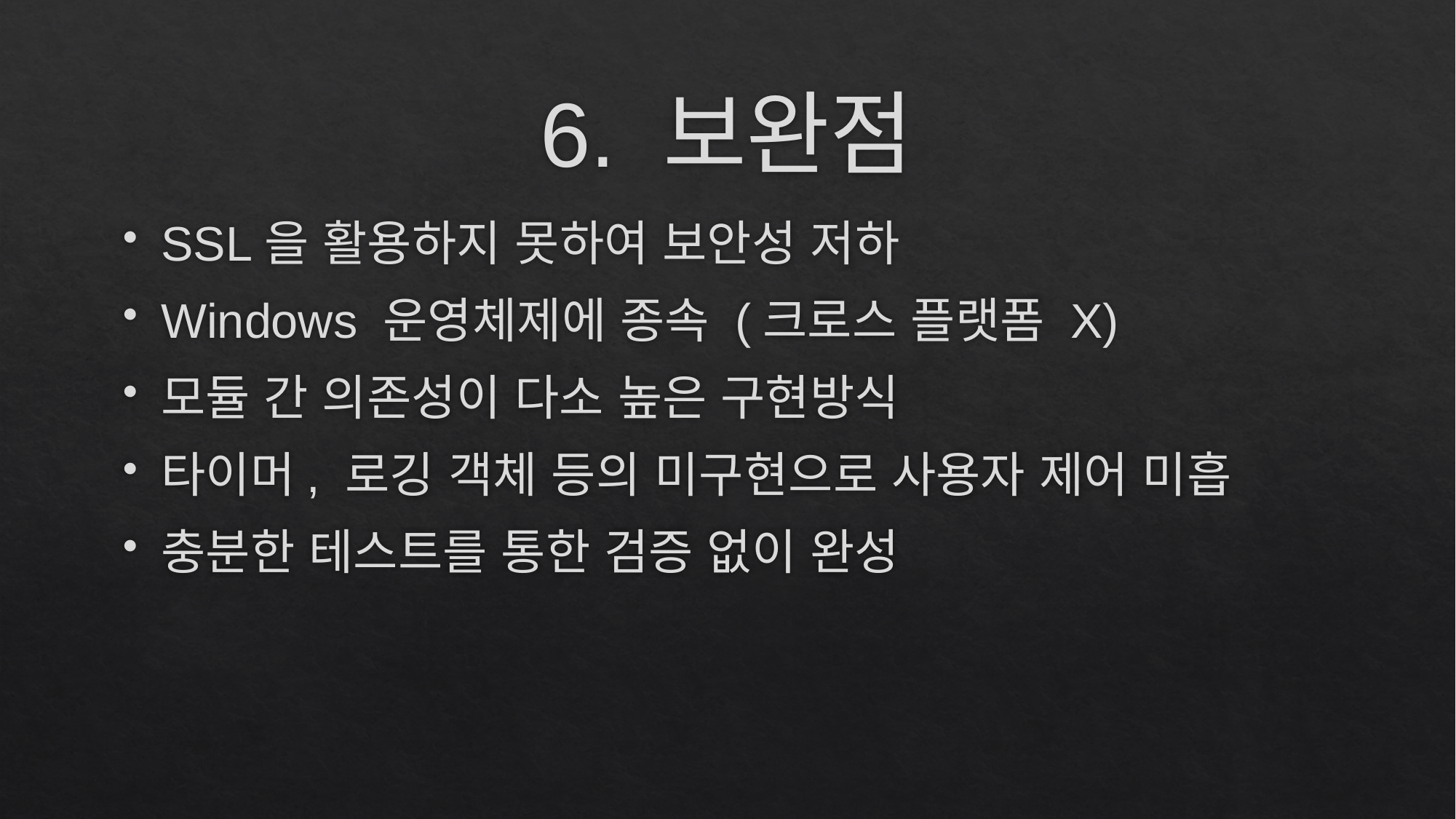

# 6. 보완점
SSL을 활용하지 못하여 보안성 저하
Windows 운영체제에 종속 (크로스 플랫폼 X)
모듈 간 의존성이 다소 높은 구현방식
타이머, 로깅 객체 등의 미구현으로 사용자 제어 미흡
충분한 테스트를 통한 검증 없이 완성